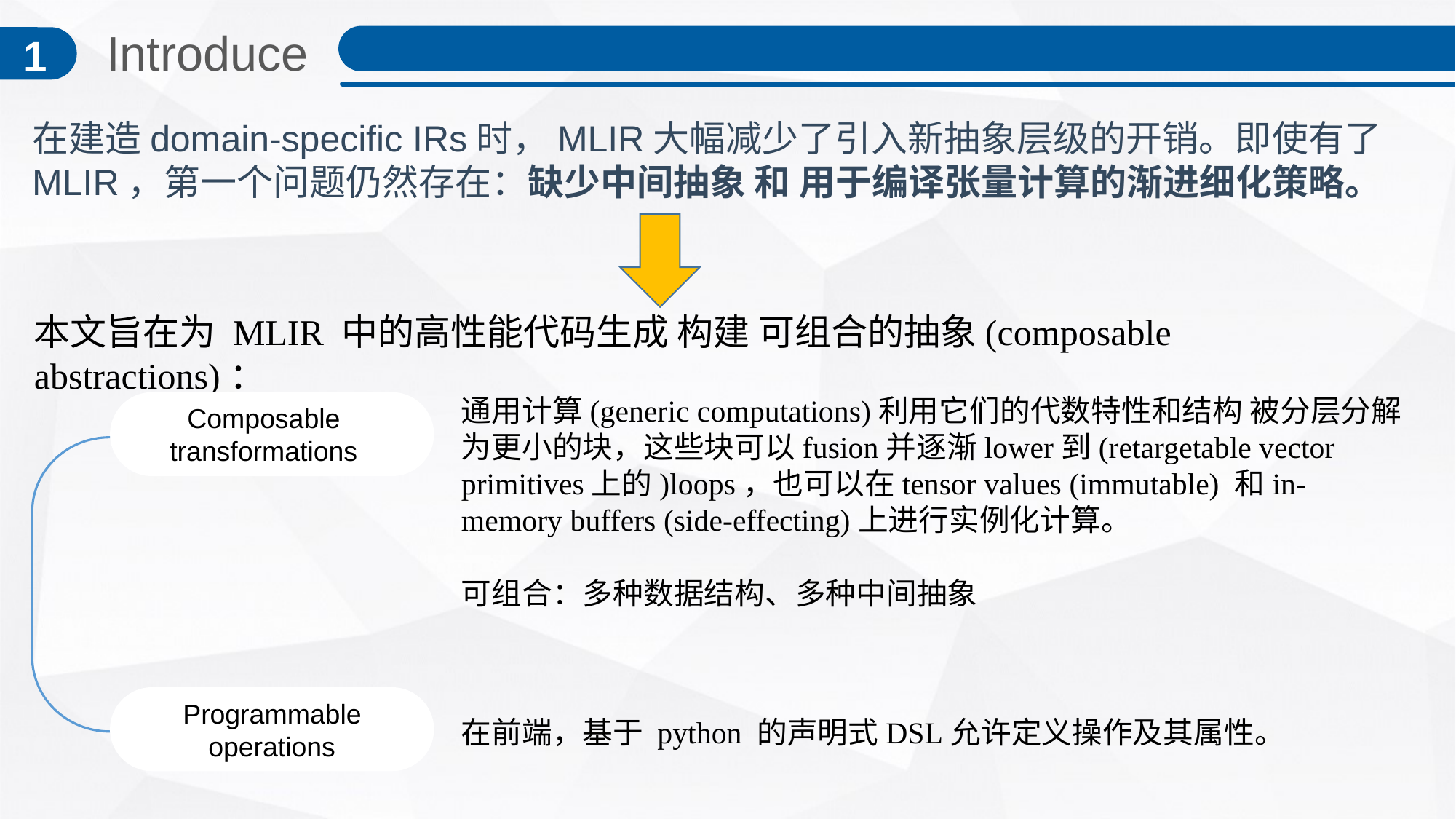

Introduce
1

在建造domain-specific IRs时，MLIR大幅减少了引入新抽象层级的开销。即使有了MLIR，第一个问题仍然存在：缺少中间抽象 和 用于编译张量计算的渐进细化策略。

本文旨在为 MLIR 中的高性能代码生成 构建 可组合的抽象(composable abstractions)：
通用计算(generic computations)利用它们的代数特性和结构 被分层分解为更小的块，这些块可以fusion并逐渐lower到(retargetable vector primitives上的)loops，也可以在tensor values (immutable) 和in-memory buffers (side-effecting)上进行实例化计算。

可组合：多种数据结构、多种中间抽象

Composable transformations

Programmable operations
在前端，基于 python 的声明式DSL允许定义操作及其属性。